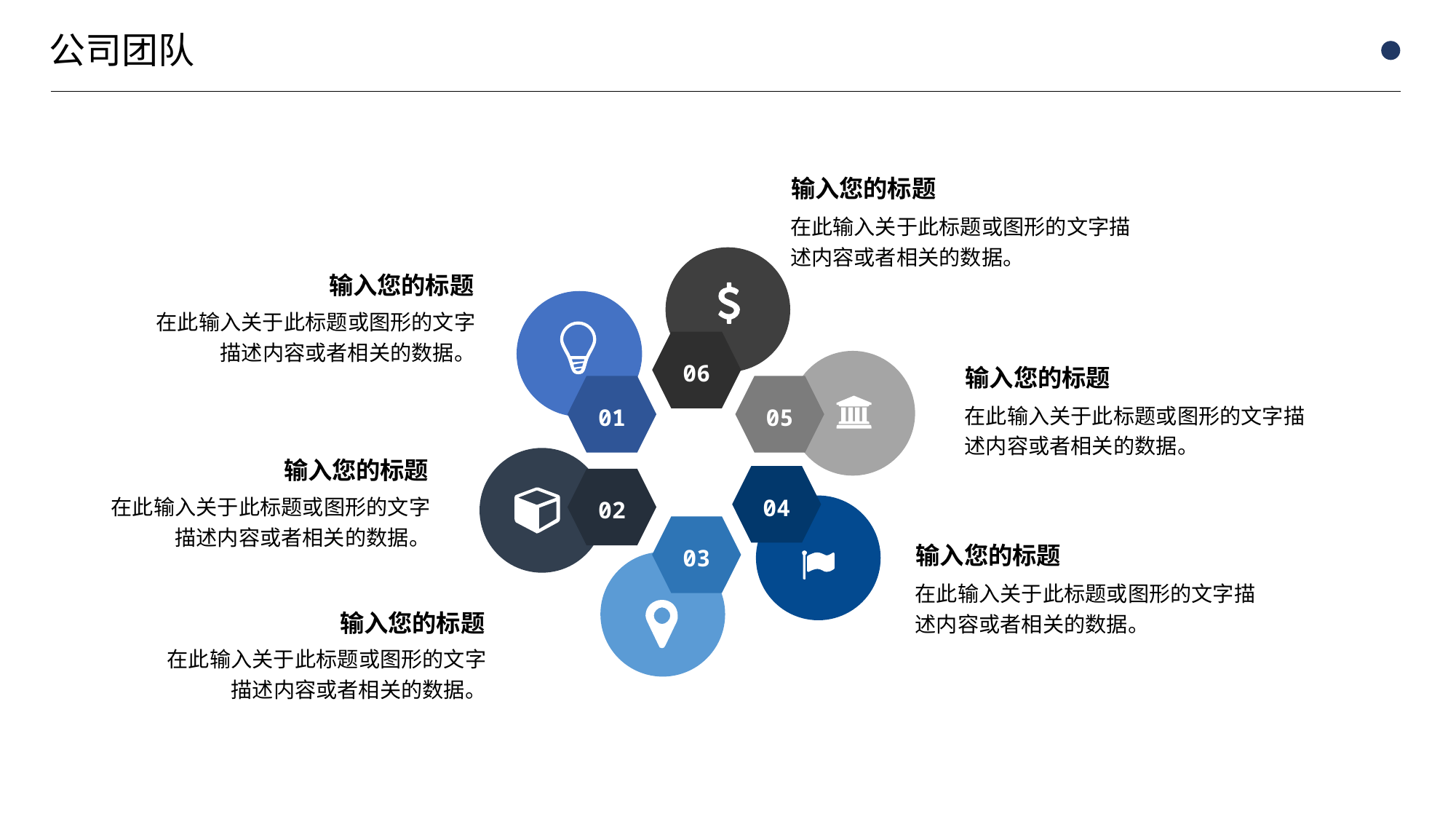

输入您的标题
在此输入关于此标题或图形的文字描述内容或者相关的数据。

输入您的标题

在此输入关于此标题或图形的文字描述内容或者相关的数据。

06

输入您的标题
01
05

在此输入关于此标题或图形的文字描述内容或者相关的数据。

输入您的标题
04
02

在此输入关于此标题或图形的文字描述内容或者相关的数据。

03
输入您的标题

在此输入关于此标题或图形的文字描述内容或者相关的数据。

输入您的标题
在此输入关于此标题或图形的文字描述内容或者相关的数据。